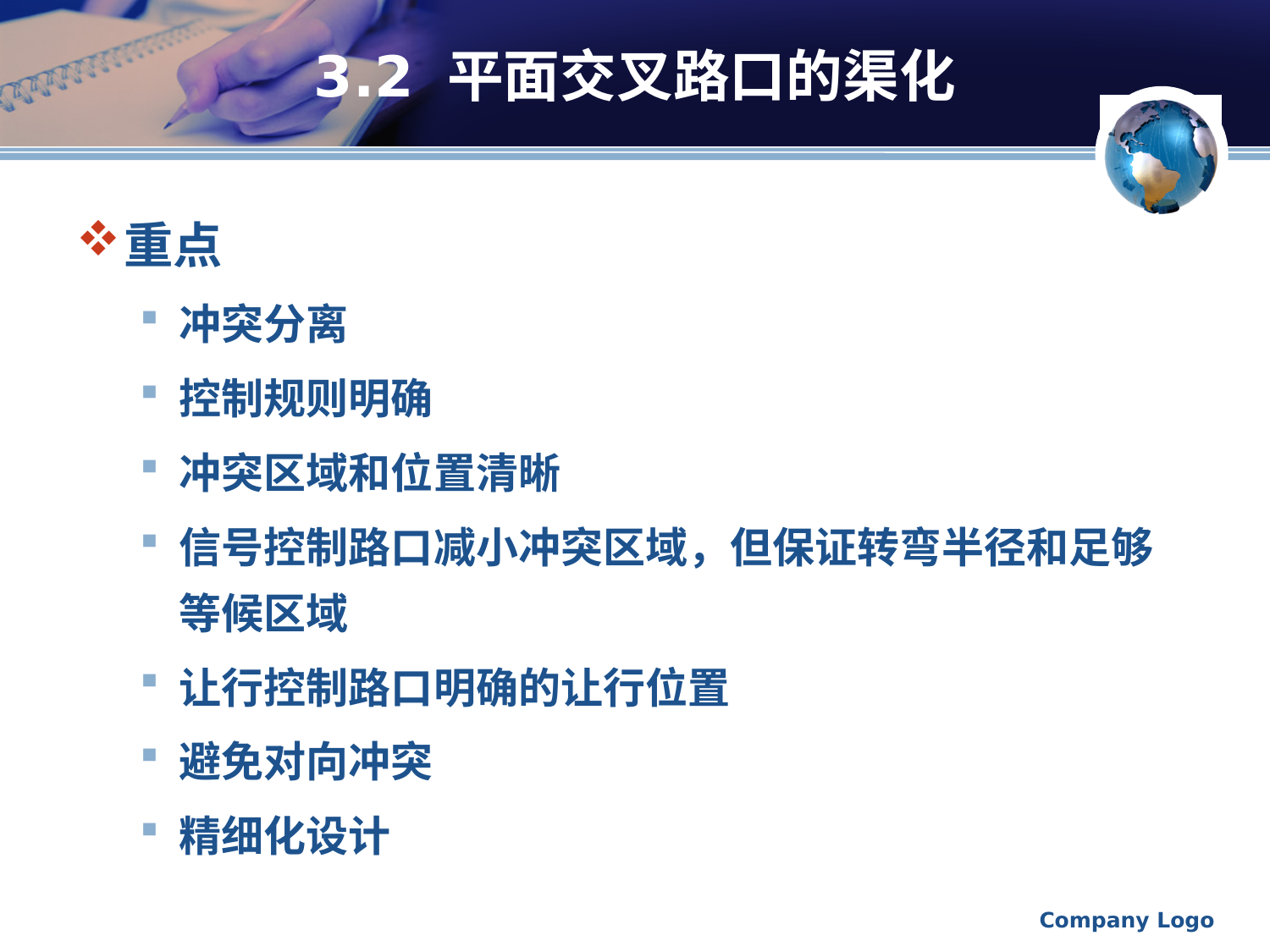

# 3.2 平面交叉路口的渠化
重点
冲突分离
控制规则明确
冲突区域和位置清晰
信号控制路口减小冲突区域，但保证转弯半径和足够等候区域
让行控制路口明确的让行位置
避免对向冲突
精细化设计
Company Logo